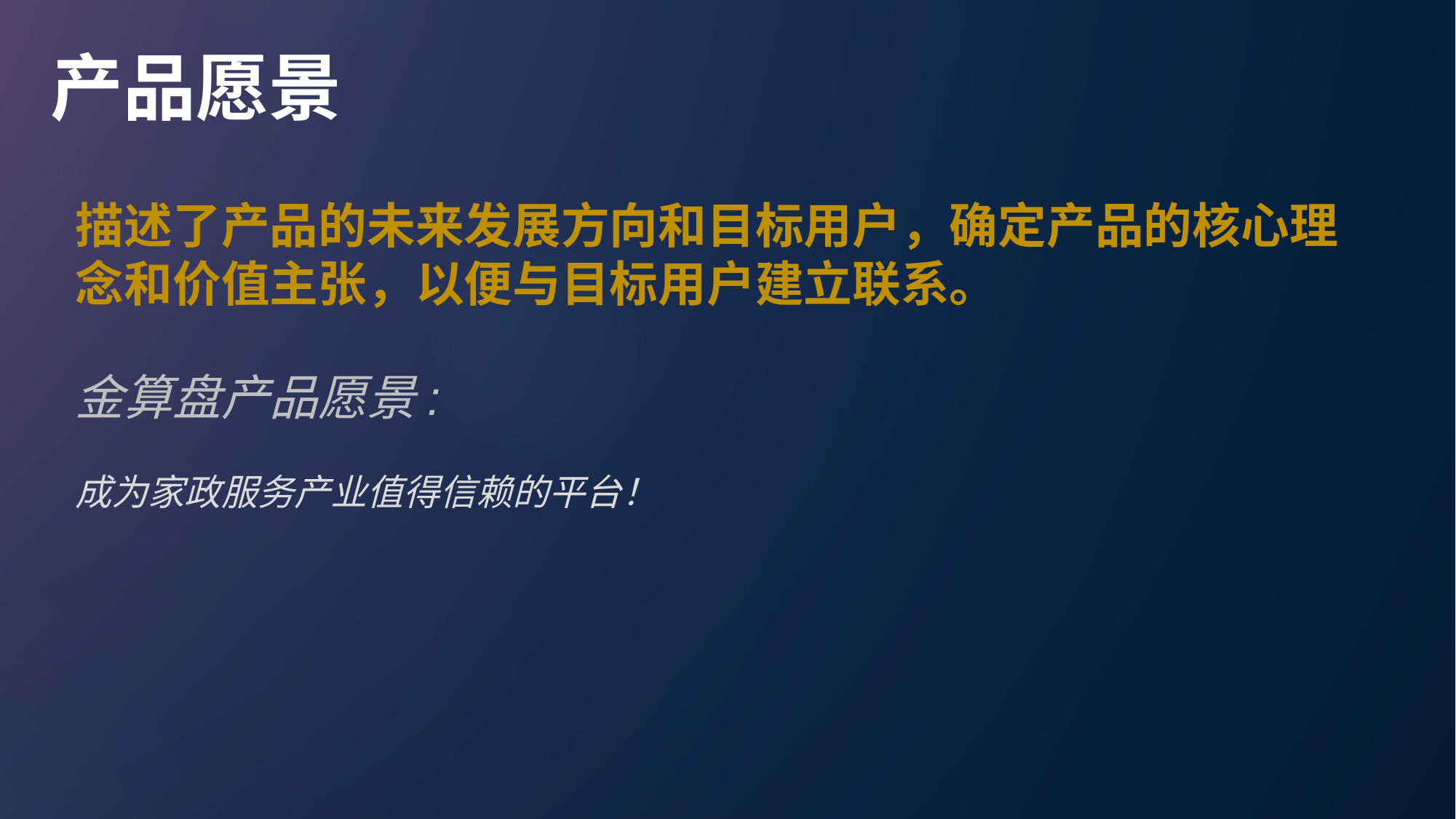

产品愿景
描述了产品的未来发展方向和目标用户，确定产品的核心理念和价值主张，以便与目标用户建立联系。
金算盘产品愿景:

成为家政服务产业值得信赖的平台！